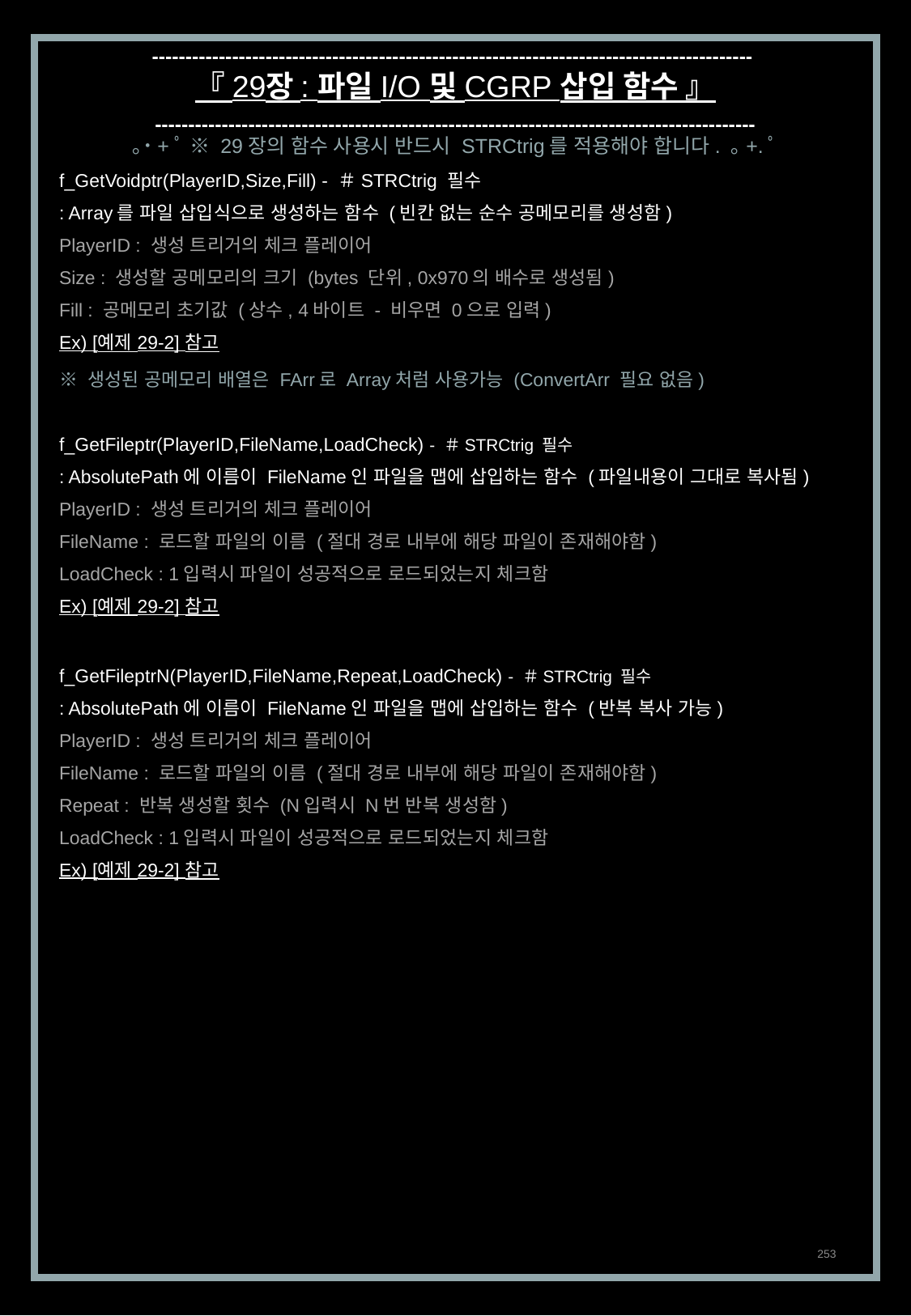

------------------------------------------------------------------------------------------
『 29장 : 파일 I/O 및 CGRP 삽입 함수 』
------------------------------------------------------------------------------------------

｡˙+ﾟ ※ 29장의 함수 사용시 반드시 STRCtrig를 적용해야 합니다. ｡+.ﾟ
f_GetVoidptr(PlayerID,Size,Fill) - ＃STRCtrig 필수
: Array를 파일 삽입식으로 생성하는 함수 (빈칸 없는 순수 공메모리를 생성함)
PlayerID : 생성 트리거의 체크 플레이어
Size : 생성할 공메모리의 크기 (bytes 단위, 0x970의 배수로 생성됨)
Fill : 공메모리 초기값 (상수, 4바이트 - 비우면 0으로 입력)
Ex) [예제 29-2] 참고
※ 생성된 공메모리 배열은 FArr로 Array처럼 사용가능 (ConvertArr 필요 없음)

f_GetFileptr(PlayerID,FileName,LoadCheck) - ＃STRCtrig 필수
: AbsolutePath에 이름이 FileName인 파일을 맵에 삽입하는 함수 (파일내용이 그대로 복사됨)
PlayerID : 생성 트리거의 체크 플레이어
FileName : 로드할 파일의 이름 (절대 경로 내부에 해당 파일이 존재해야함)
LoadCheck : 1입력시 파일이 성공적으로 로드되었는지 체크함
Ex) [예제 29-2] 참고

f_GetFileptrN(PlayerID,FileName,Repeat,LoadCheck) - ＃STRCtrig 필수
: AbsolutePath에 이름이 FileName인 파일을 맵에 삽입하는 함수 (반복 복사 가능)
PlayerID : 생성 트리거의 체크 플레이어
FileName : 로드할 파일의 이름 (절대 경로 내부에 해당 파일이 존재해야함)
Repeat : 반복 생성할 횟수 (N입력시 N번 반복 생성함)
LoadCheck : 1입력시 파일이 성공적으로 로드되었는지 체크함
Ex) [예제 29-2] 참고
253